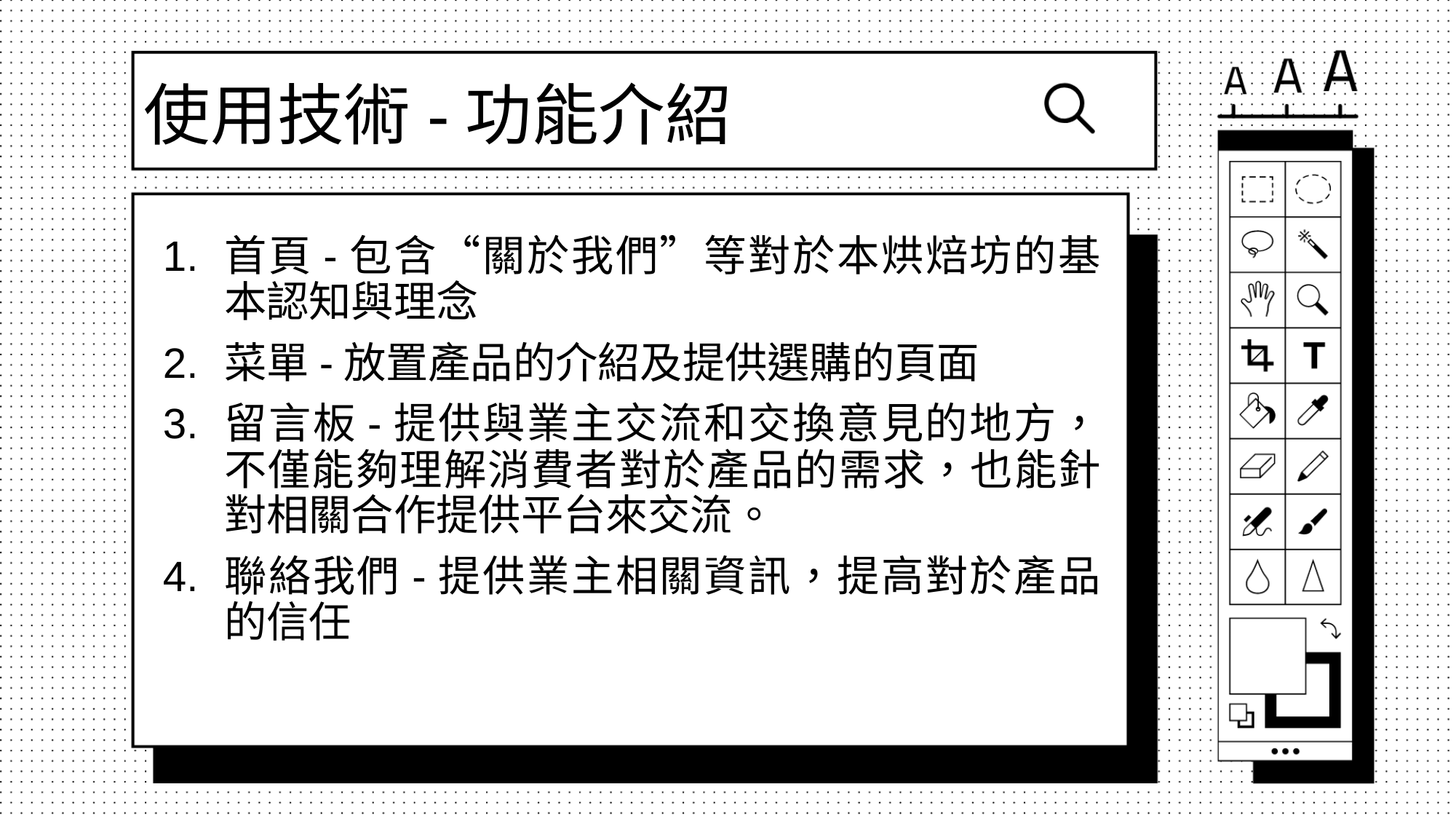

# 使用技術-功能介紹
首頁-包含“關於我們”等對於本烘焙坊的基本認知與理念
菜單-放置產品的介紹及提供選購的頁面
留言板-提供與業主交流和交換意見的地方，不僅能夠理解消費者對於產品的需求，也能針對相關合作提供平台來交流。
聯絡我們-提供業主相關資訊，提高對於產品的信任